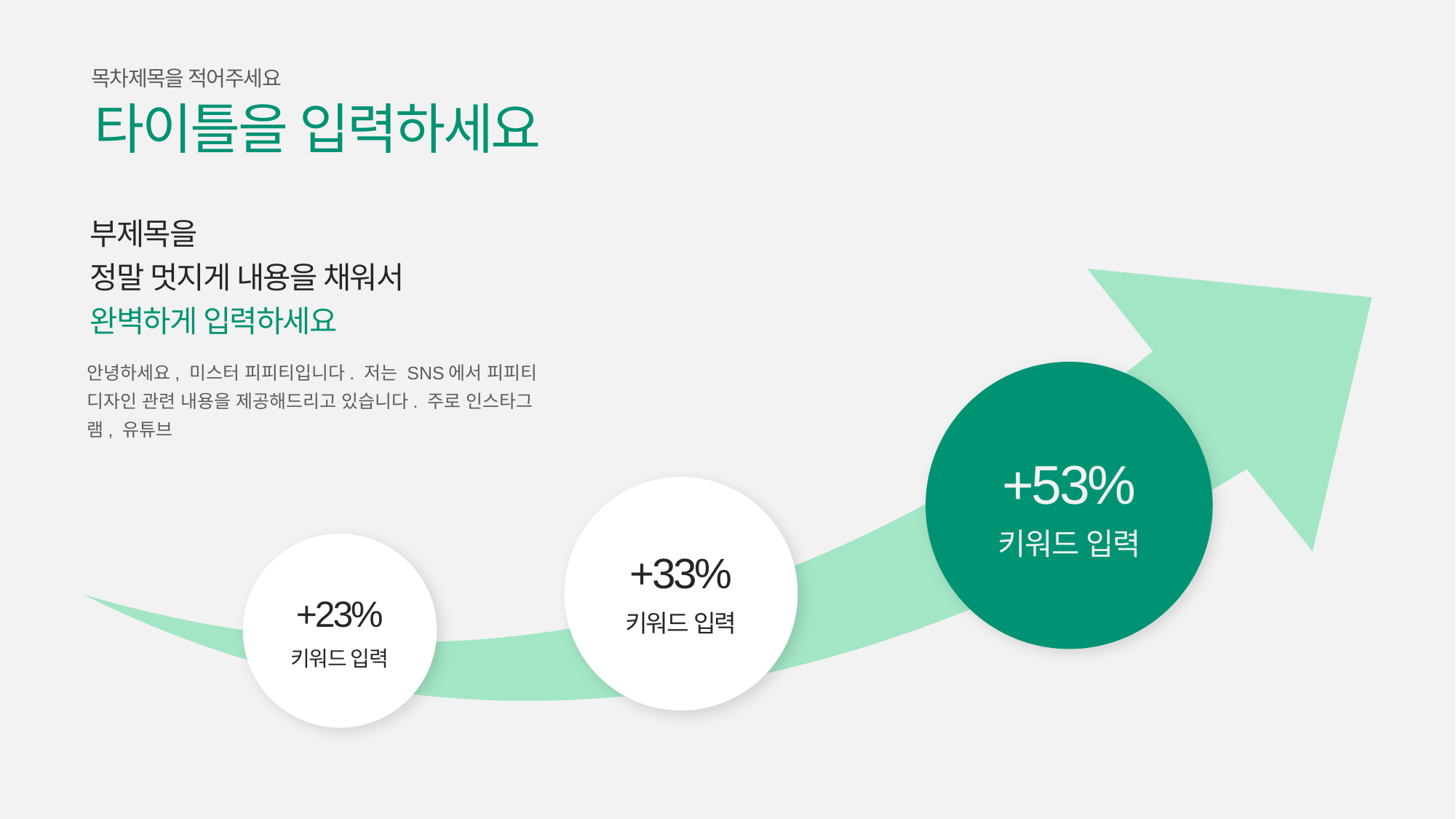

목차제목을 적어주세요

타이틀을 입력하세요
부제목을
정말 멋지게 내용을 채워서
완벽하게 입력하세요
안녕하세요, 미스터 피피티입니다. 저는 SNS에서 피피티 디자인 관련 내용을 제공해드리고 있습니다. 주로 인스타그램, 유튜브

+53%

키워드 입력

+33%
+23%
키워드 입력
키워드 입력